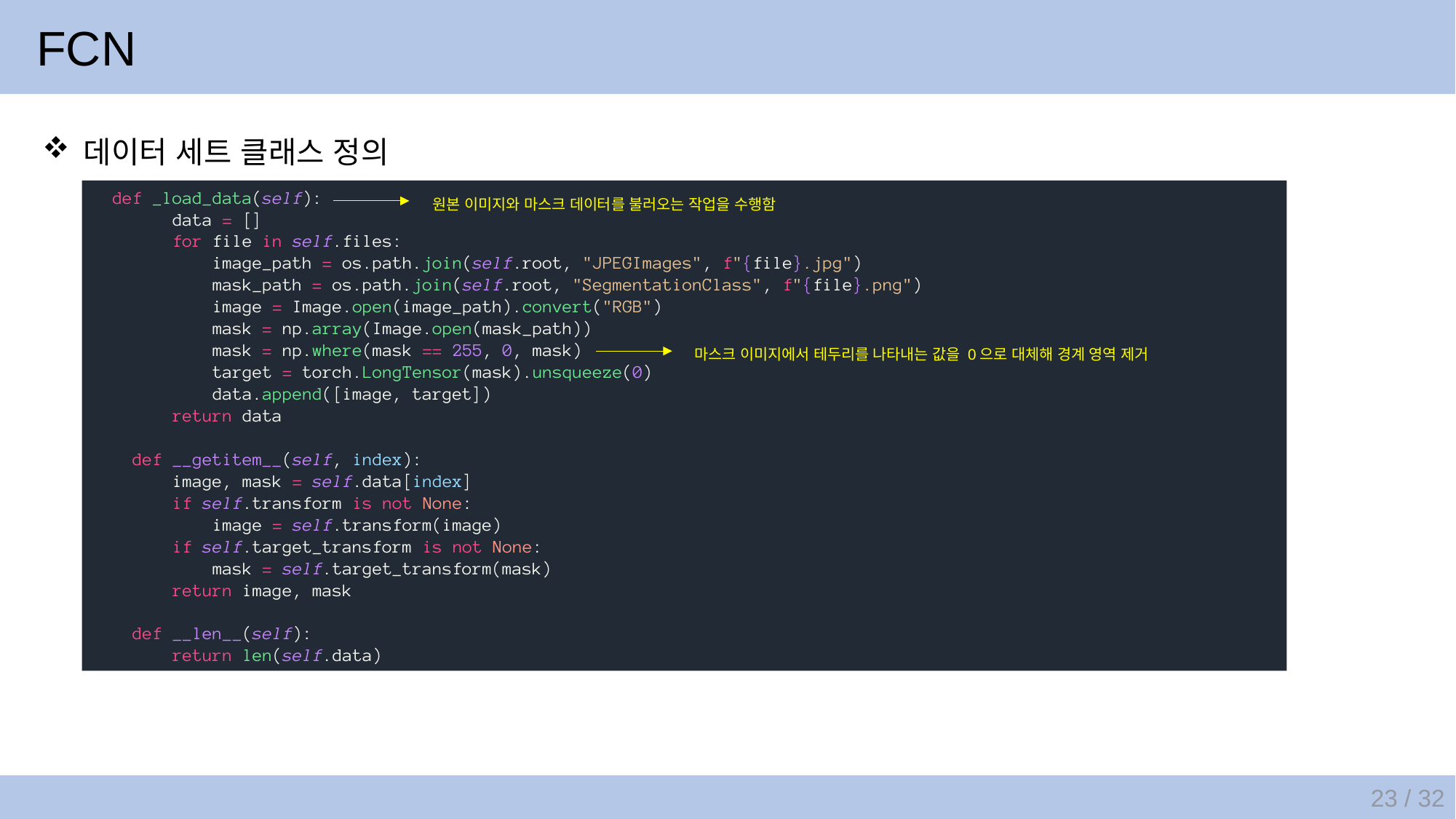

FCN
데이터 세트 클래스 정의
  def _load_data(self):
        data = []
        for file in self.files:
            image_path = os.path.join(self.root, "JPEGImages", f"{file}.jpg")
            mask_path = os.path.join(self.root, "SegmentationClass", f"{file}.png")
            image = Image.open(image_path).convert("RGB")
            mask = np.array(Image.open(mask_path))
            mask = np.where(mask == 255, 0, mask)
            target = torch.LongTensor(mask).unsqueeze(0)
            data.append([image, target])
        return data
    def __getitem__(self, index):
        image, mask = self.data[index]
        if self.transform is not None:
            image = self.transform(image)
        if self.target_transform is not None:
            mask = self.target_transform(mask)
        return image, mask
    def __len__(self):
        return len(self.data)
원본 이미지와 마스크 데이터를 불러오는 작업을 수행함
마스크 이미지에서 테두리를 나타내는 값을 0으로 대체해 경계 영역 제거
23 / 32